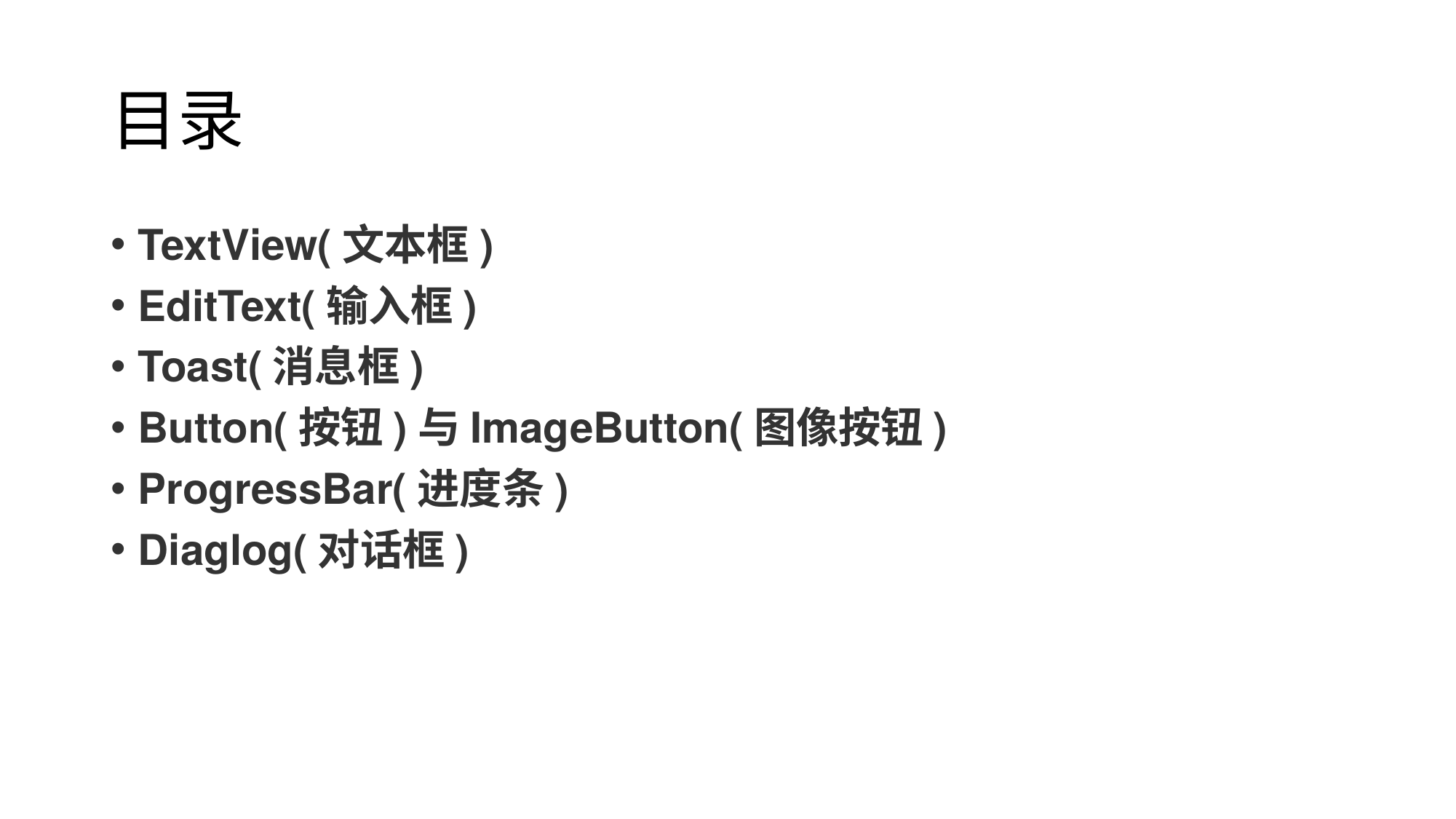

# 目录
TextView(文本框)
EditText(输入框)
Toast(消息框)
Button(按钮)与ImageButton(图像按钮)
ProgressBar(进度条)
Diaglog(对话框)